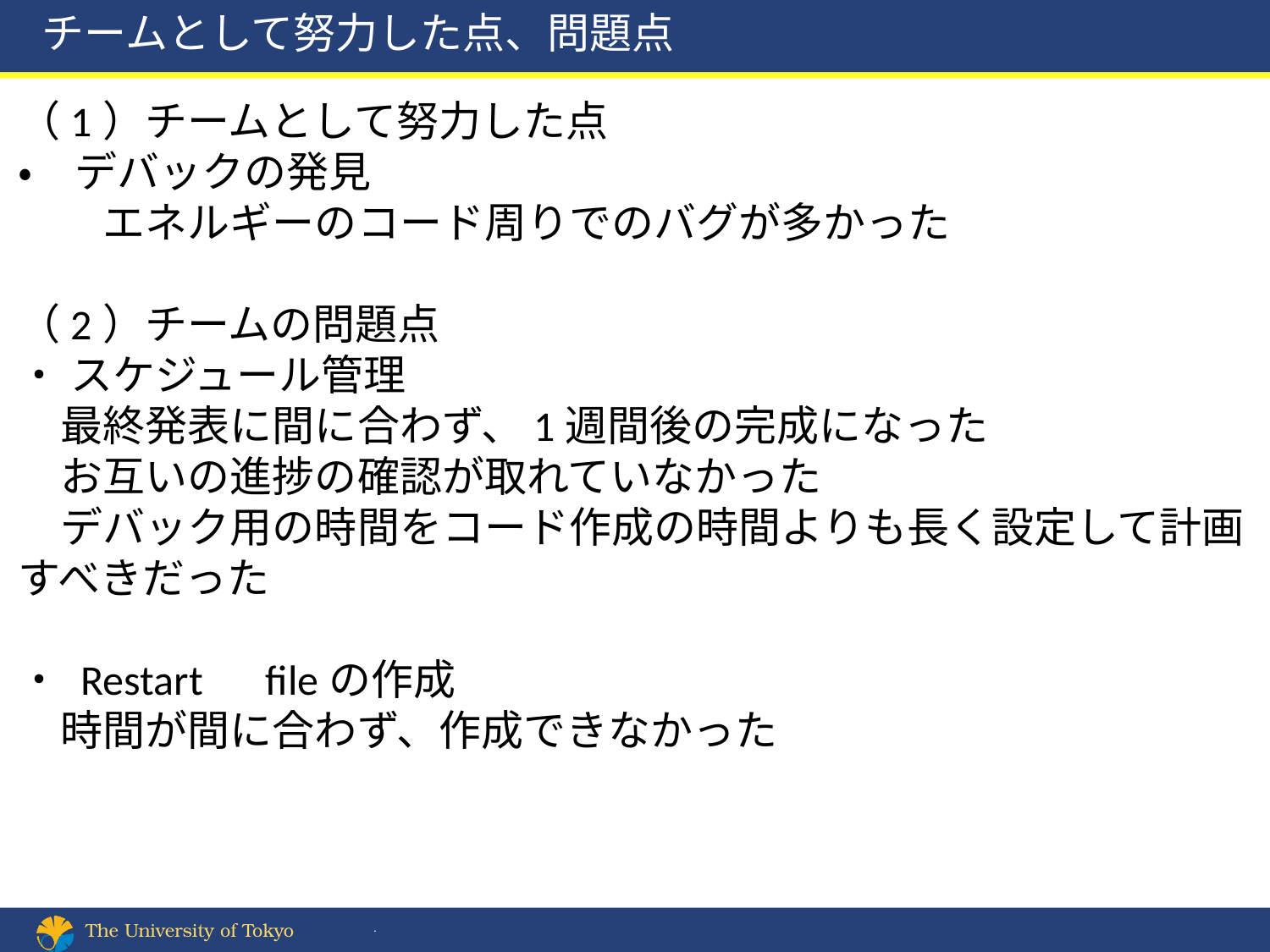

チームとして努力した点、問題点
（1）チームとして努力した点
・　デバックの発見
　　エネルギーのコード周りでのバグが多かった

（2）チームの問題点
・ スケジュール管理
　最終発表に間に合わず、1週間後の完成になった
　お互いの進捗の確認が取れていなかった
　デバック用の時間をコード作成の時間よりも長く設定して計画すべきだった

・ Restart　fileの作成
　時間が間に合わず、作成できなかった

.